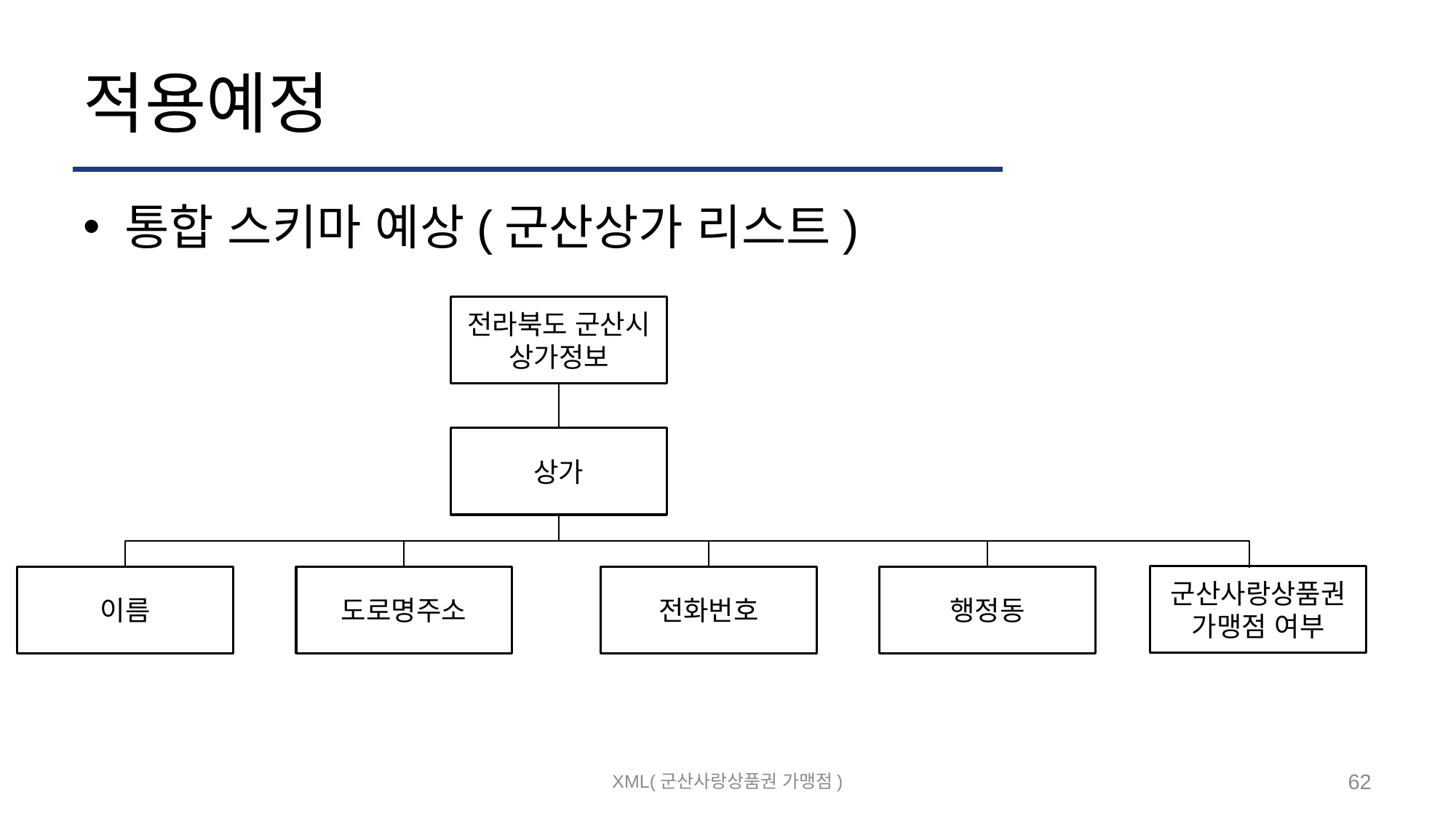

# 적용예정
통합 스키마 예상(군산상가 리스트)
전라북도 군산시
상가정보
상가
군산사랑상품권
가맹점 여부
이름
도로명주소
전화번호
행정동
XML(군산사랑상품권 가맹점)
62